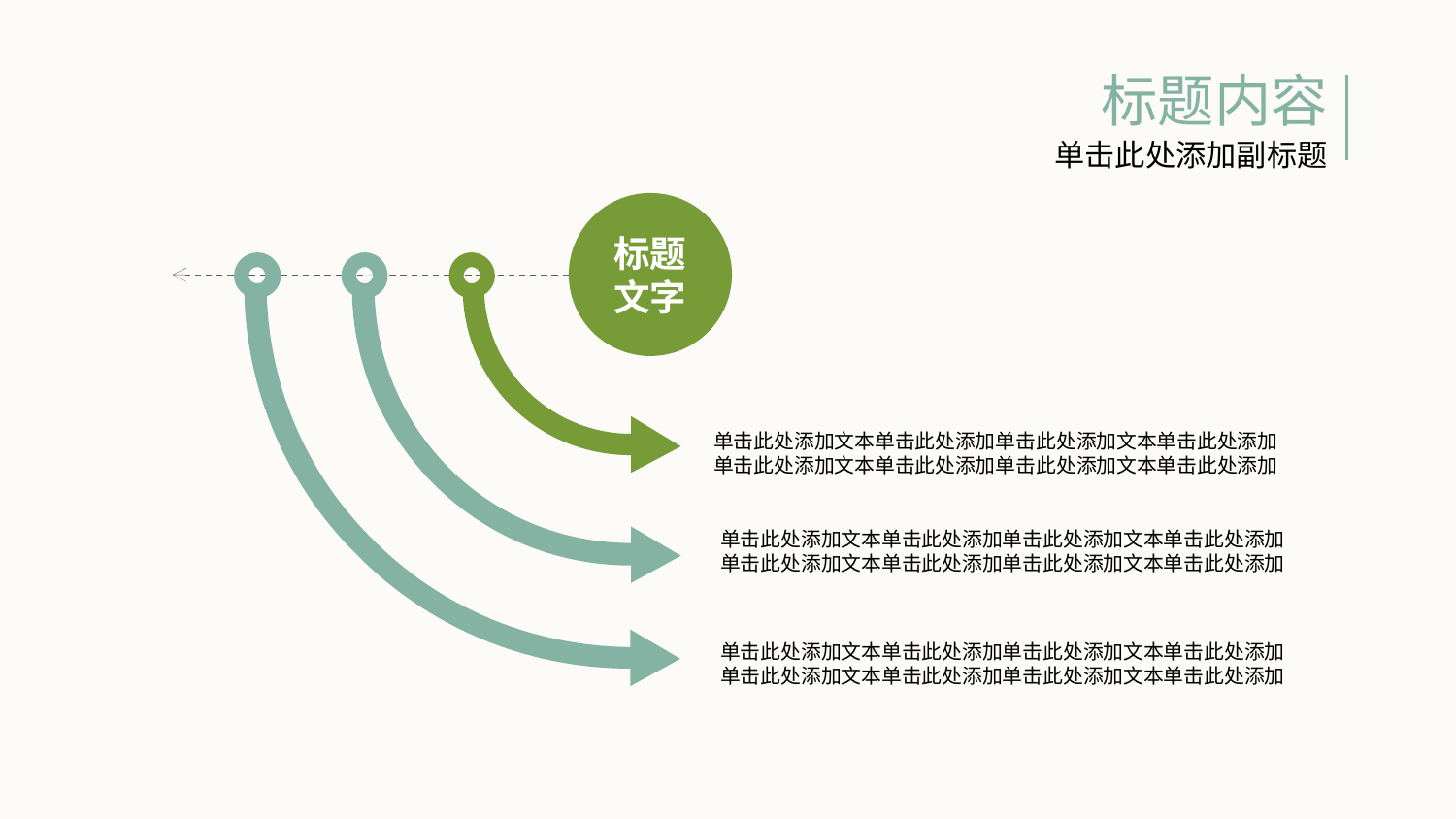

标题内容
单击此处添加副标题
标题文字

单击此处添加文本单击此处添加单击此处添加文本单击此处添加
单击此处添加文本单击此处添加单击此处添加文本单击此处添加
单击此处添加文本单击此处添加单击此处添加文本单击此处添加
单击此处添加文本单击此处添加单击此处添加文本单击此处添加
单击此处添加文本单击此处添加单击此处添加文本单击此处添加
单击此处添加文本单击此处添加单击此处添加文本单击此处添加